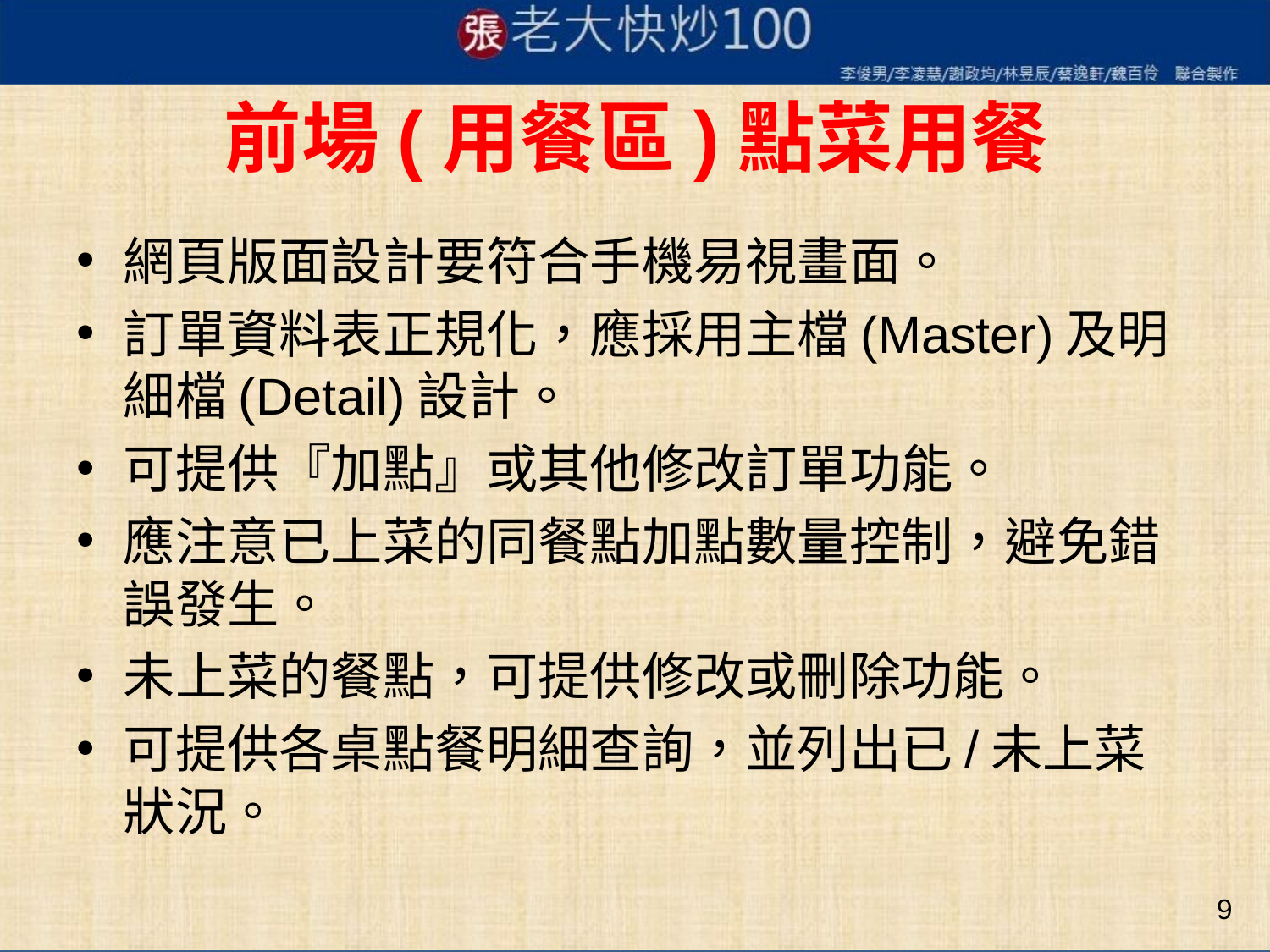

# 前場(用餐區)點菜用餐
網頁版面設計要符合手機易視畫面。
訂單資料表正規化，應採用主檔(Master)及明細檔(Detail)設計。
可提供『加點』或其他修改訂單功能。
應注意已上菜的同餐點加點數量控制，避免錯誤發生。
未上菜的餐點，可提供修改或刪除功能。
可提供各桌點餐明細查詢，並列出已/未上菜狀況。

9